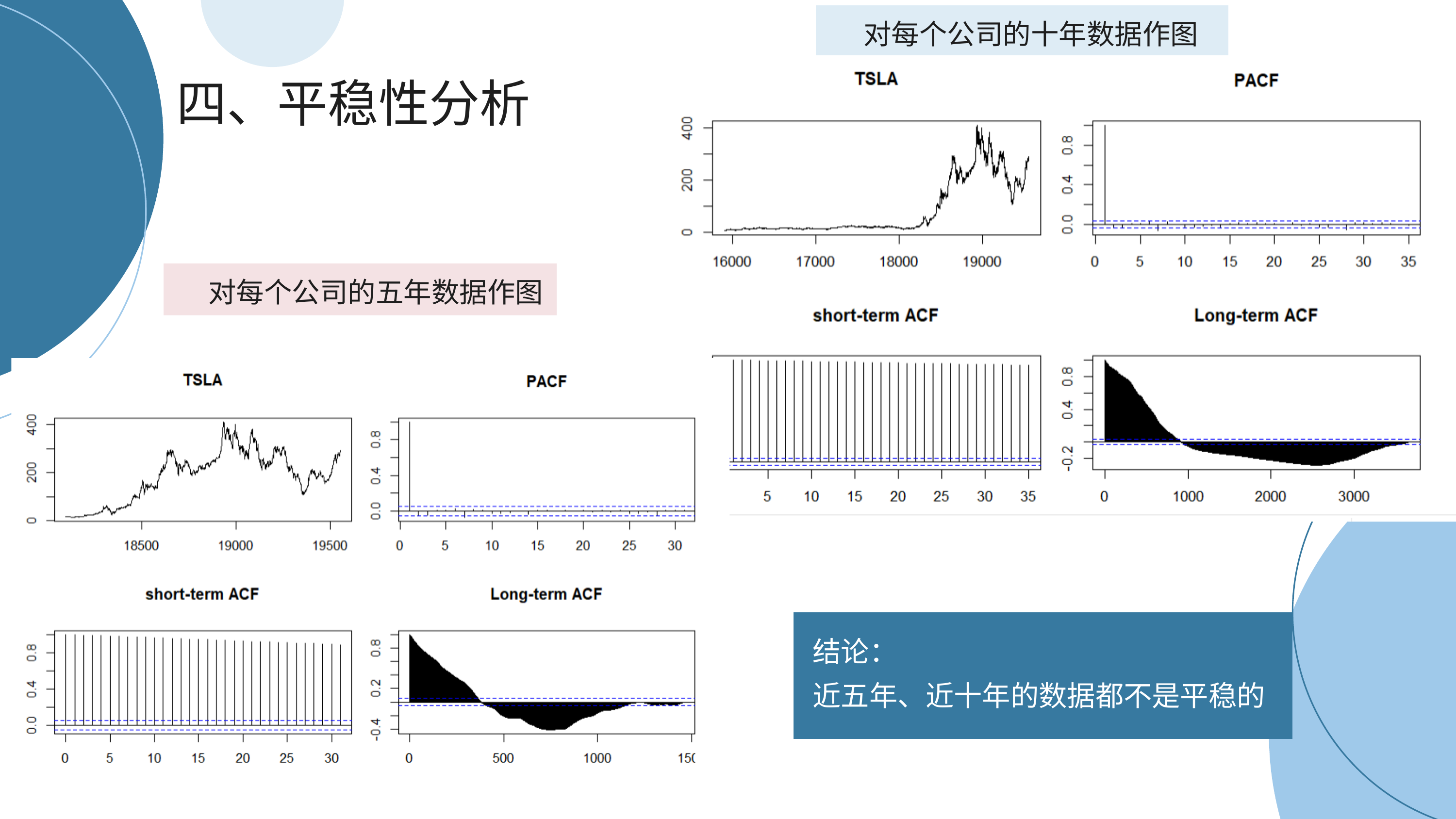

对每个公司的十年数据作图

    四、平稳性分析

对每个公司的五年数据作图

结论：
近五年、近十年的数据都不是平稳的